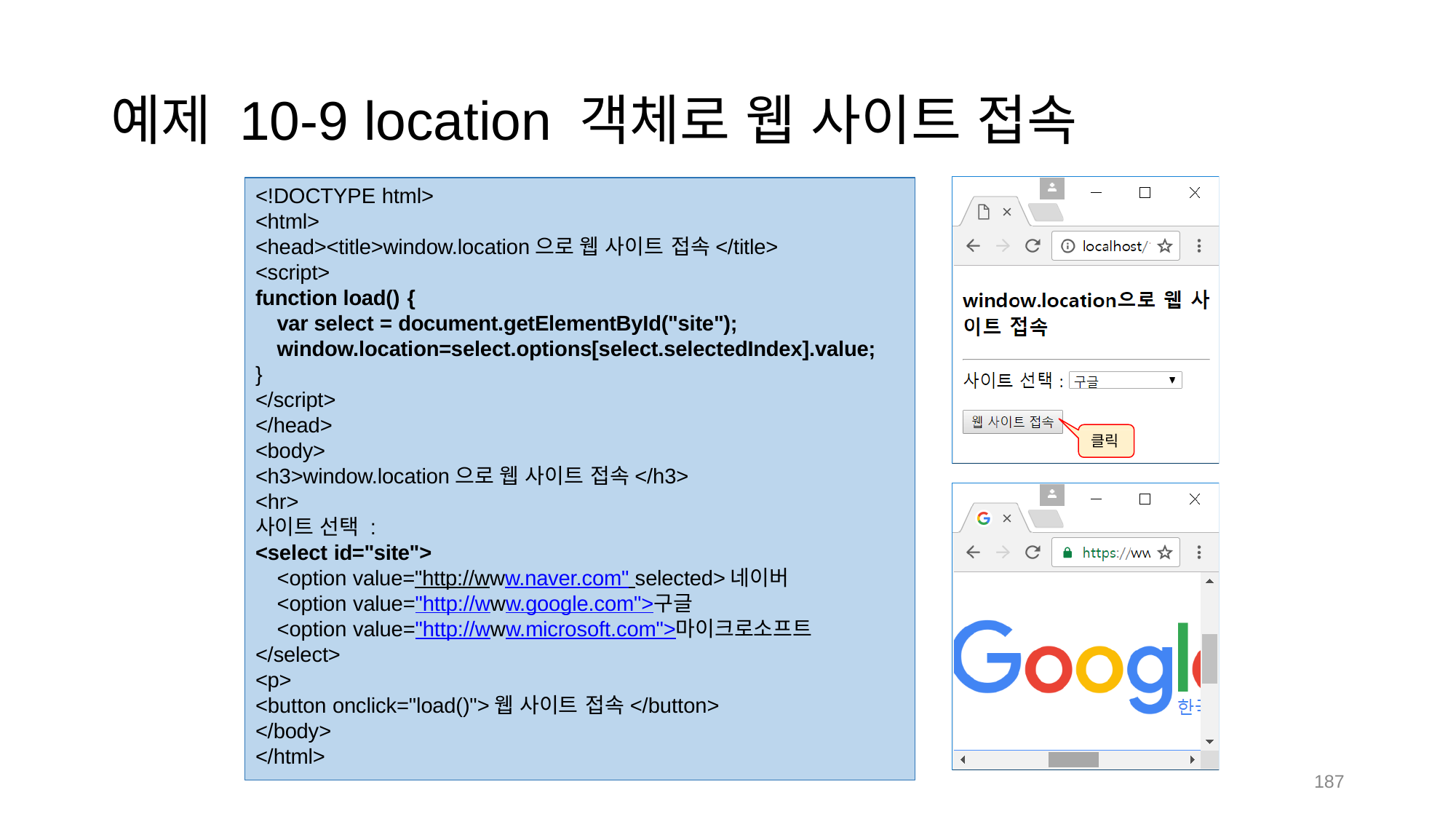

# 예제 10-9 location 객체로 웹 사이트 접속

<!DOCTYPE html>
<html>
<head><title>window.location으로 웹 사이트 접속</title>
<script>
function load() {
var select = document.getElementById("site");  window.location=select.options[select.selectedIndex].value;
}
</script>
</head>
<body>
<h3>window.location으로 웹 사이트 접속</h3>
<hr>
사이트 선택 :
<select id="site">
<option value="http://www.naver.com" selected>네이버
<option value="http://www.google.com">구글
<option value="http://www.microsoft.com">마이크로소프트
</select>
<p>
<button onclick="load()">웹 사이트 접속</button>
</body>
</html>

클릭

187